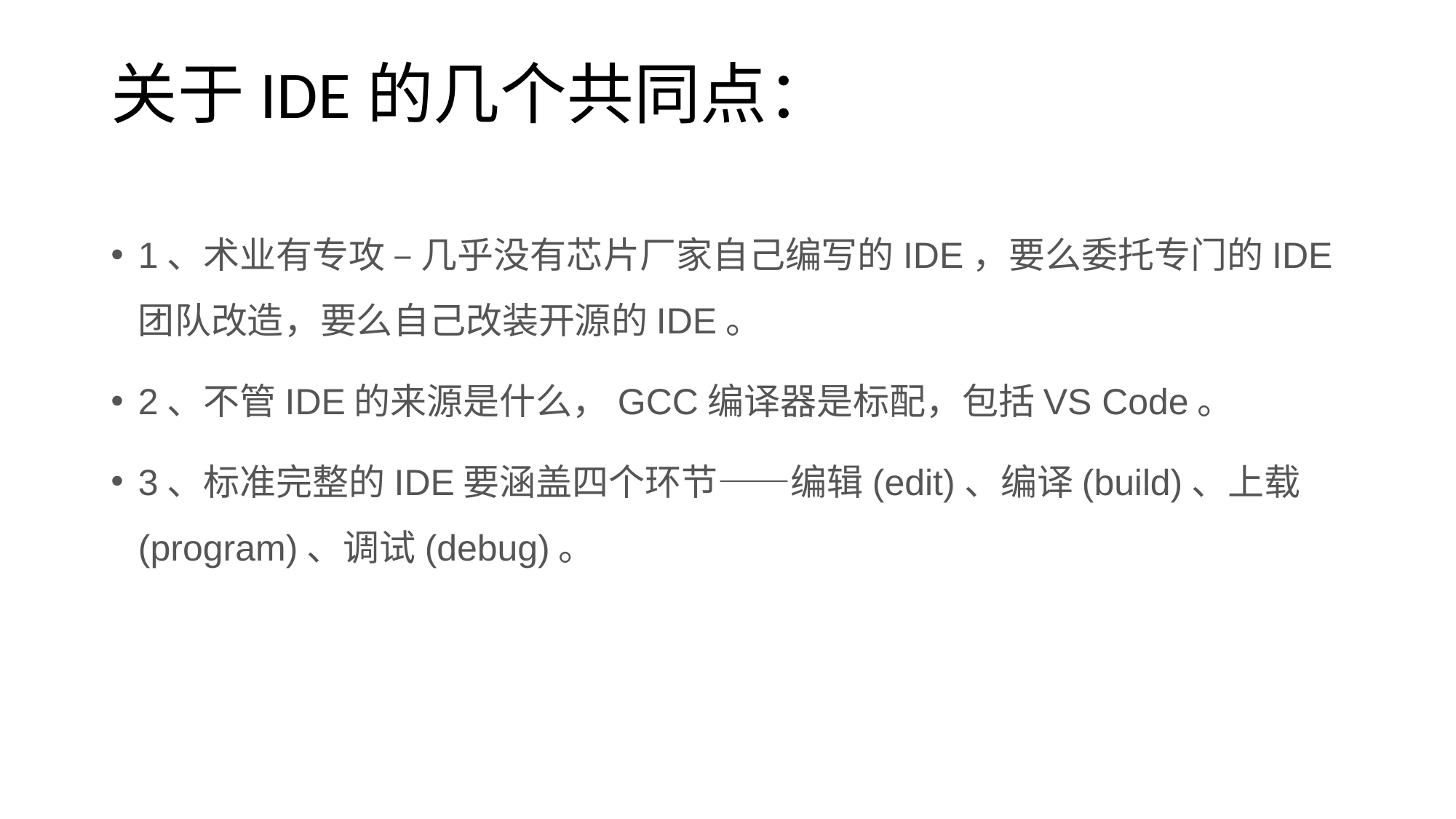

# 关于IDE的几个共同点：
1、术业有专攻 – 几乎没有芯片厂家自己编写的IDE，要么委托专门的IDE团队改造，要么自己改装开源的IDE。
2、不管IDE的来源是什么，GCC编译器是标配，包括VS Code。
3、标准完整的IDE要涵盖四个环节——编辑(edit)、编译(build)、上载(program)、调试(debug)。